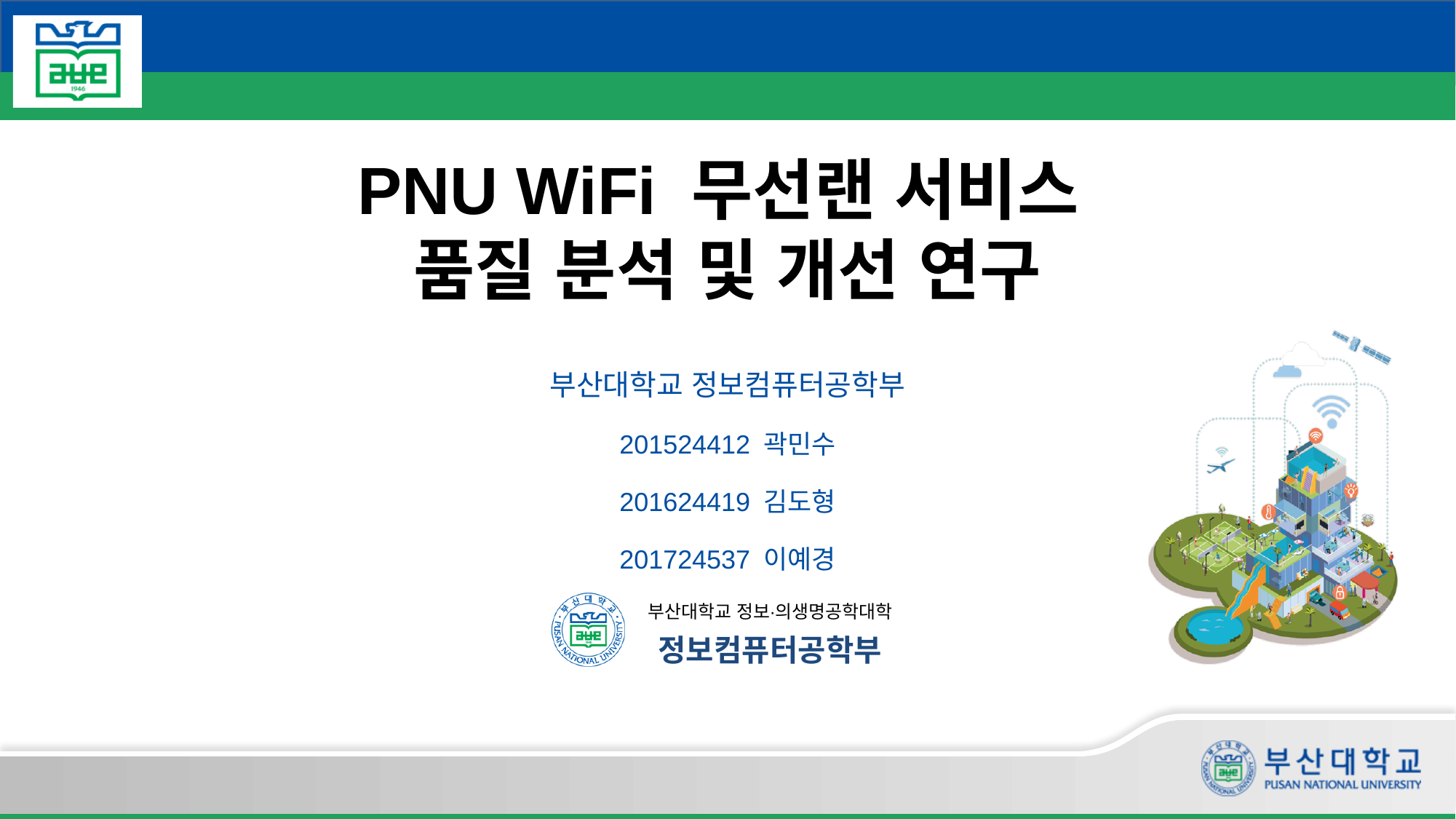

# PNU WiFi 무선랜 서비스 품질 분석 및 개선 연구
부산대학교 정보컴퓨터공학부
201524412 곽민수
201624419 김도형
201724537 이예경